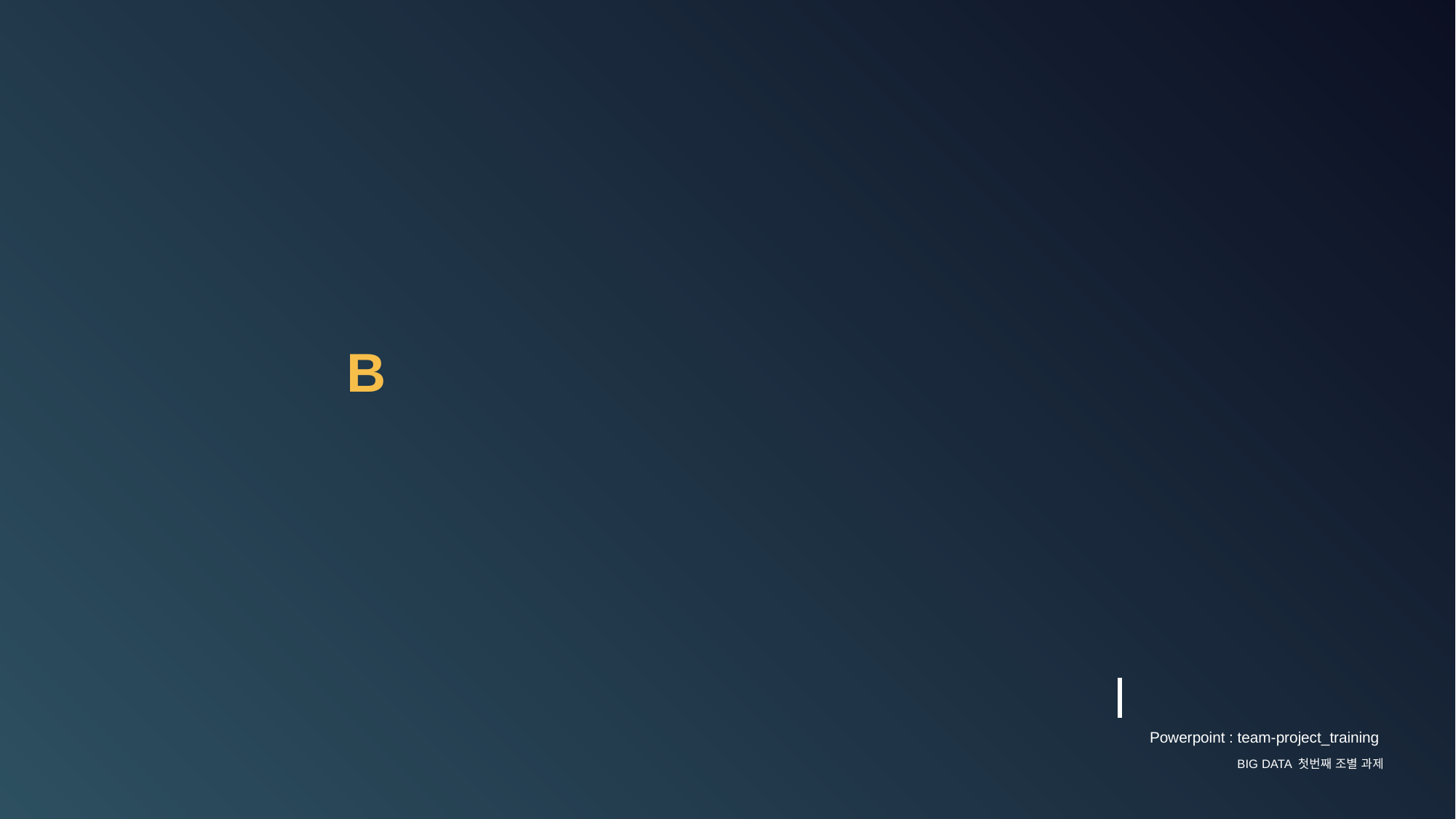

Bigdata Analysis
For child birth rate
( 출산율 모델 예측 )
김은민 강승웅 김동현 최서윤
Powerpoint : team-project_training
BIG DATA 첫번째 조별 과제